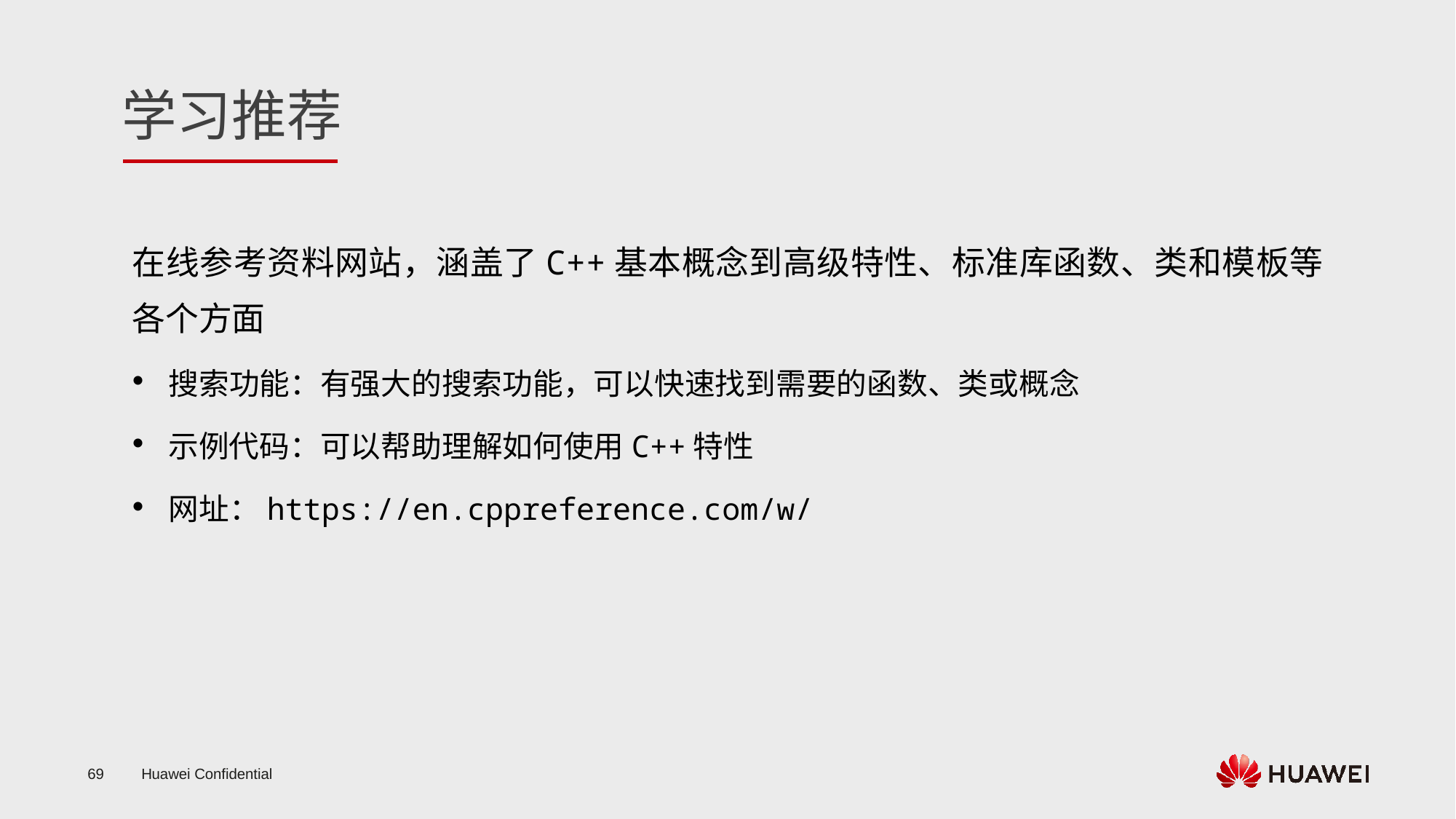

在线参考资料网站，涵盖了C++基本概念到高级特性、标准库函数、类和模板等各个方面
搜索功能：有强大的搜索功能，可以快速找到需要的函数、类或概念
示例代码：可以帮助理解如何使用C++特性
网址：https://en.cppreference.com/w/